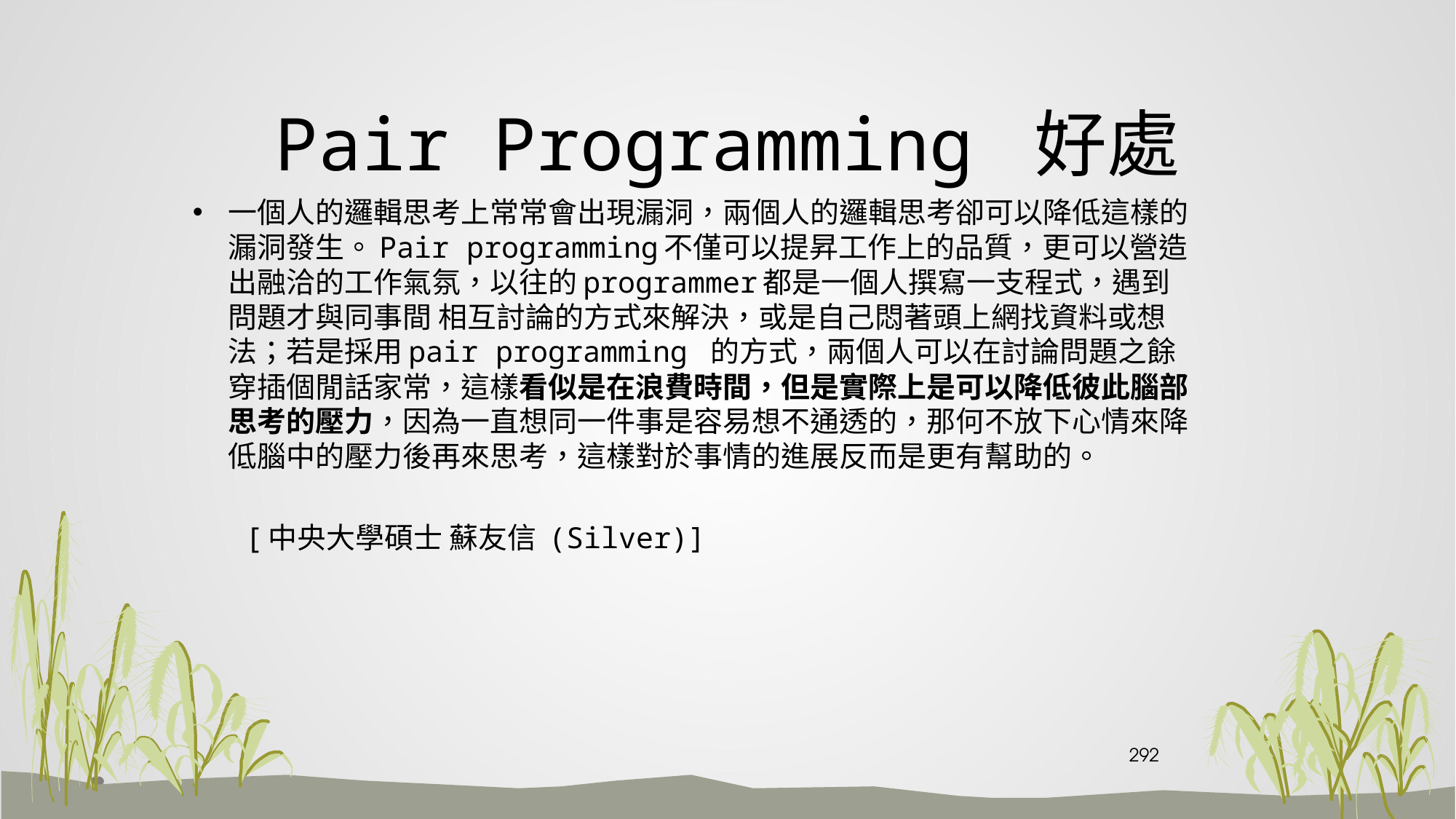

# Pair Programming 好處
一個人的邏輯思考上常常會出現漏洞，兩個人的邏輯思考卻可以降低這樣的漏洞發生。Pair programming不僅可以提昇工作上的品質，更可以營造出融洽的工作氣氛，以往的programmer都是一個人撰寫一支程式，遇到問題才與同事間 相互討論的方式來解決，或是自己悶著頭上網找資料或想法；若是採用pair programming 的方式，兩個人可以在討論問題之餘穿插個閒話家常，這樣看似是在浪費時間，但是實際上是可以降低彼此腦部思考的壓力，因為一直想同一件事是容易想不通透的，那何不放下心情來降低腦中的壓力後再來思考，這樣對於事情的進展反而是更有幫助的。

   [中央大學碩士 蘇友信 (Silver)]
292